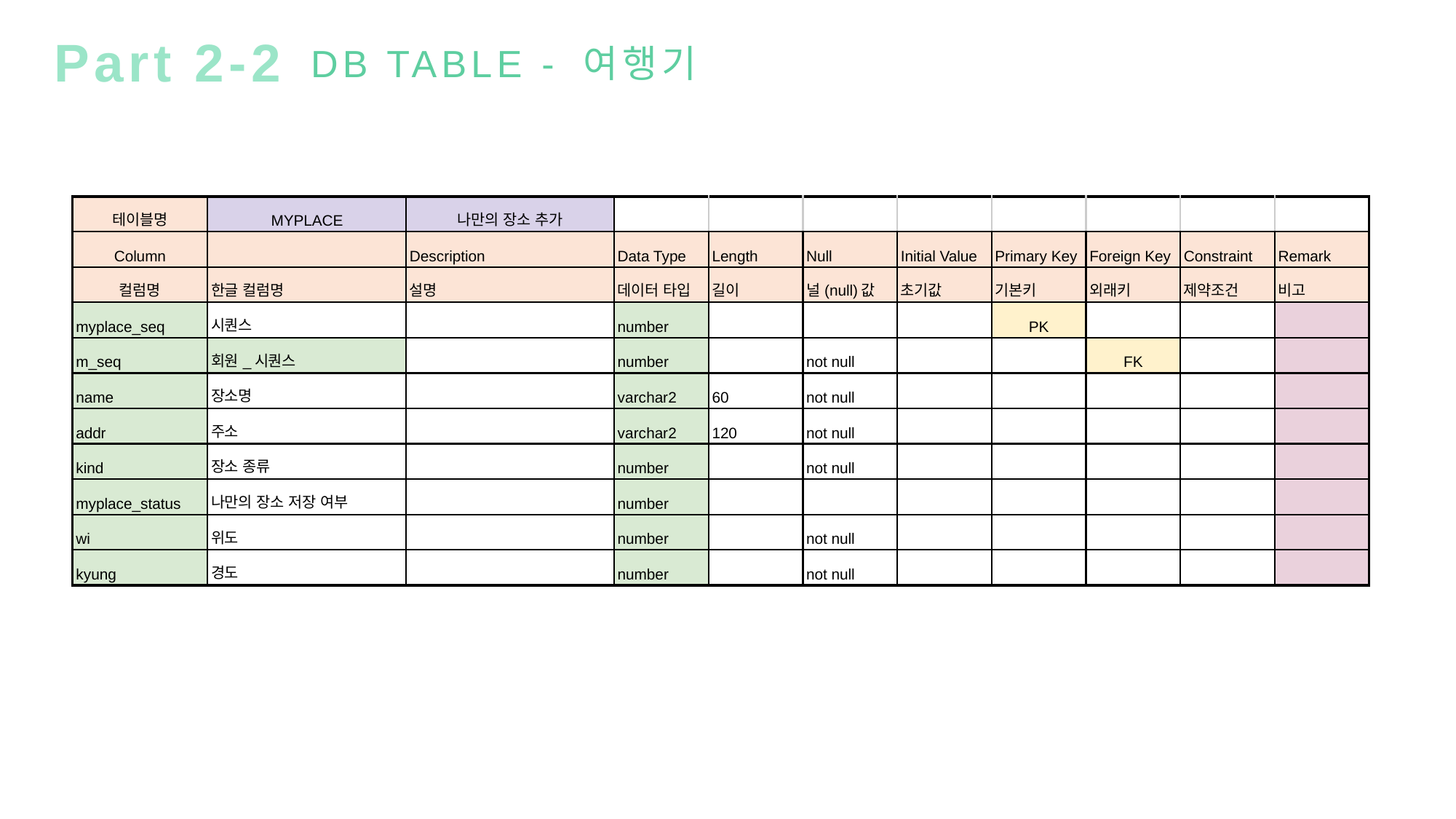

Part 2-2
DB TABLE - 여행기
| 테이블명 | MYPLACE | 나만의 장소 추가 |  |  |  |  |  |  |  |  |
| --- | --- | --- | --- | --- | --- | --- | --- | --- | --- | --- |
| Column |  | Description | Data Type | Length | Null | Initial Value | Primary Key | Foreign Key | Constraint | Remark |
| 컬럼명 | 한글 컬럼명 | 설명 | 데이터 타입 | 길이 | 널(null)값 | 초기값 | 기본키 | 외래키 | 제약조건 | 비고 |
| myplace\_seq | 시퀀스 |  | number |  |  |  | PK |  |  |  |
| m\_seq | 회원\_시퀀스 |  | number |  | not null |  |  | FK |  |  |
| name | 장소명 |  | varchar2 | 60 | not null |  |  |  |  |  |
| addr | 주소 |  | varchar2 | 120 | not null |  |  |  |  |  |
| kind | 장소 종류 |  | number |  | not null |  |  |  |  |  |
| myplace\_status | 나만의 장소 저장 여부 |  | number |  |  |  |  |  |  |  |
| wi | 위도 |  | number |  | not null |  |  |  |  |  |
| kyung | 경도 |  | number |  | not null |  |  |  |  |  |